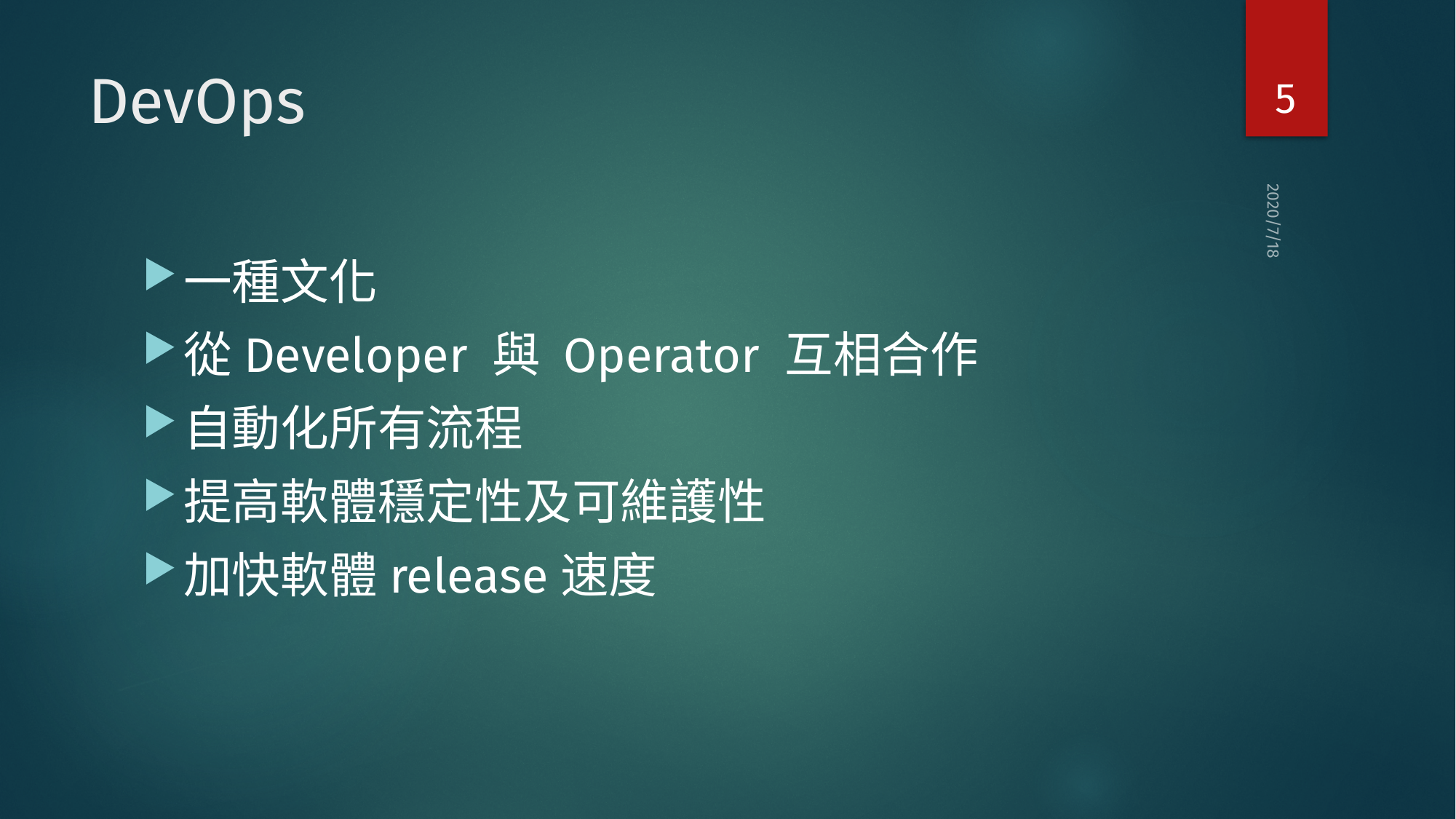

5
# DevOps
2020/7/18
一種文化
從Developer 與 Operator 互相合作
自動化所有流程
提高軟體穩定性及可維護性
加快軟體release速度